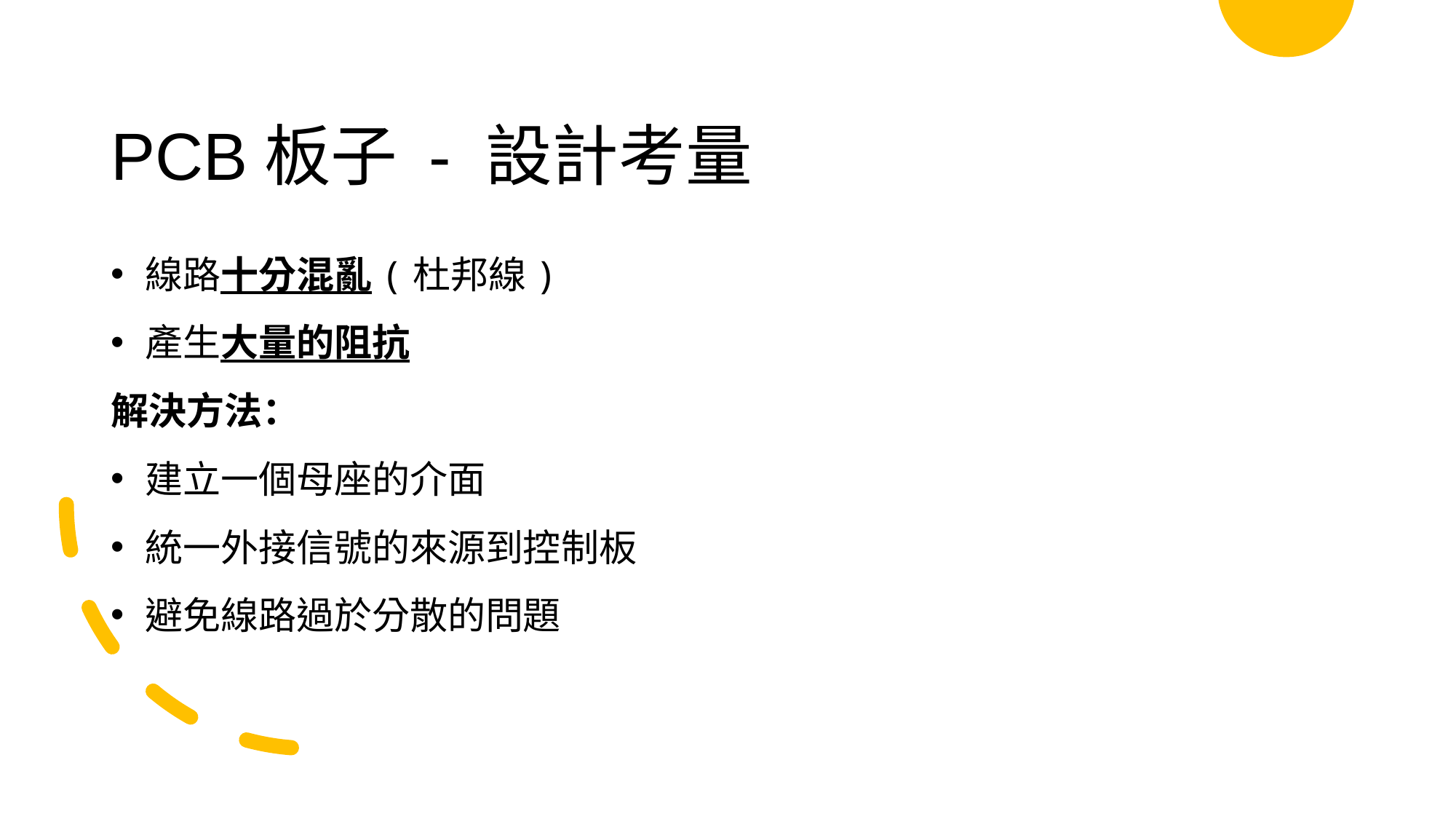

# PCB板子 - 設計考量
線路十分混亂(杜邦線)
產生大量的阻抗
解決方法：
建立一個母座的介面
統一外接信號的來源到控制板
避免線路過於分散的問題